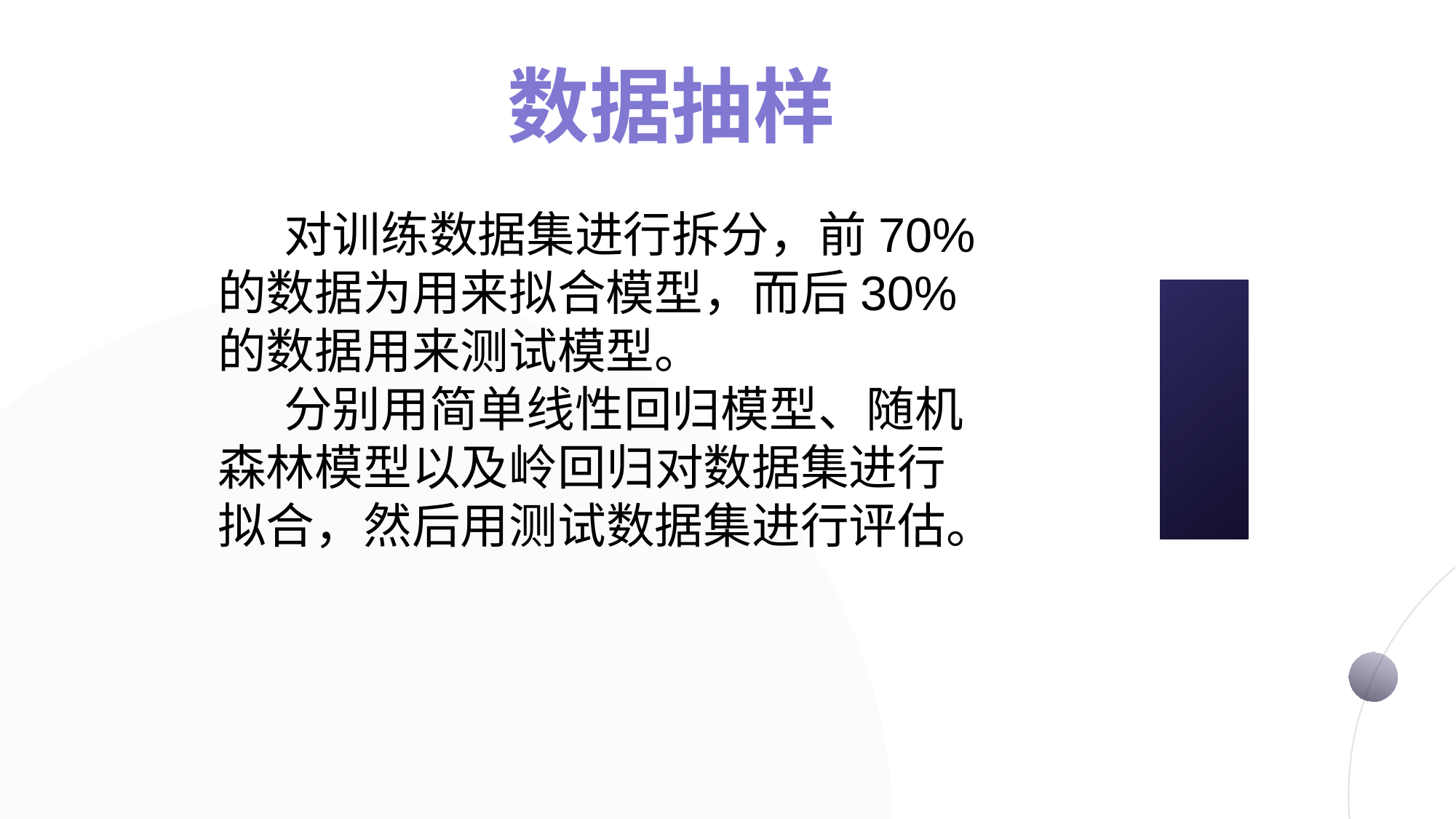

数据抽样
     对训练数据集进行拆分，前70%的数据为用来拟合模型，而后30%的数据用来测试模型。
     分别用简单线性回归模型、随机森林模型以及岭回归对数据集进行拟合，然后用测试数据集进行评估。